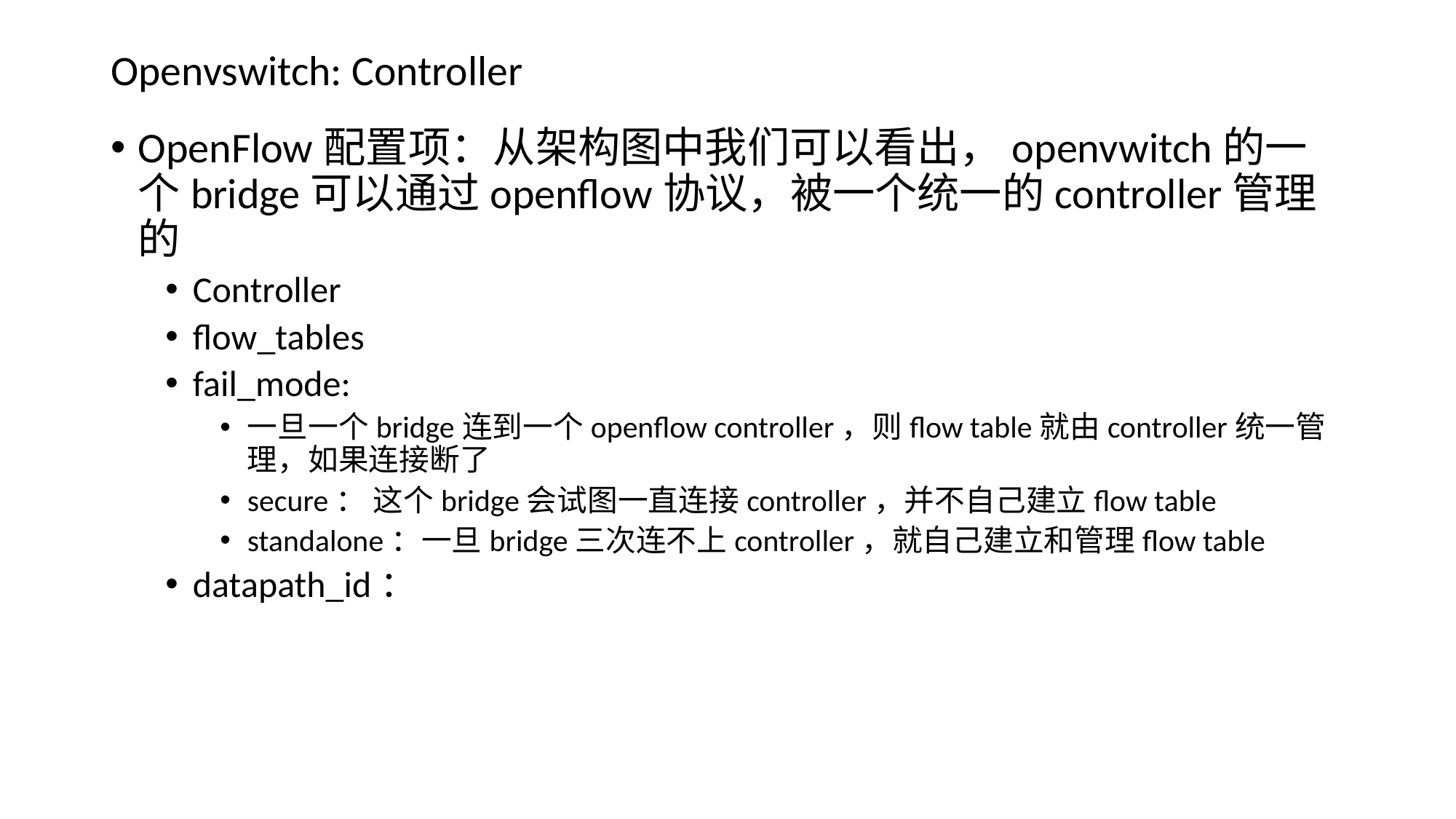

# Openvswitch: Controller
OpenFlow配置项：从架构图中我们可以看出，openvwitch的一个bridge可以通过openflow协议，被一个统一的controller管理的
Controller
flow_tables
fail_mode:
一旦一个bridge连到一个openflow controller，则flow table就由controller统一管理，如果连接断了
secure： 这个bridge会试图一直连接controller，并不自己建立flow table
standalone：一旦bridge三次连不上controller，就自己建立和管理flow table
datapath_id：